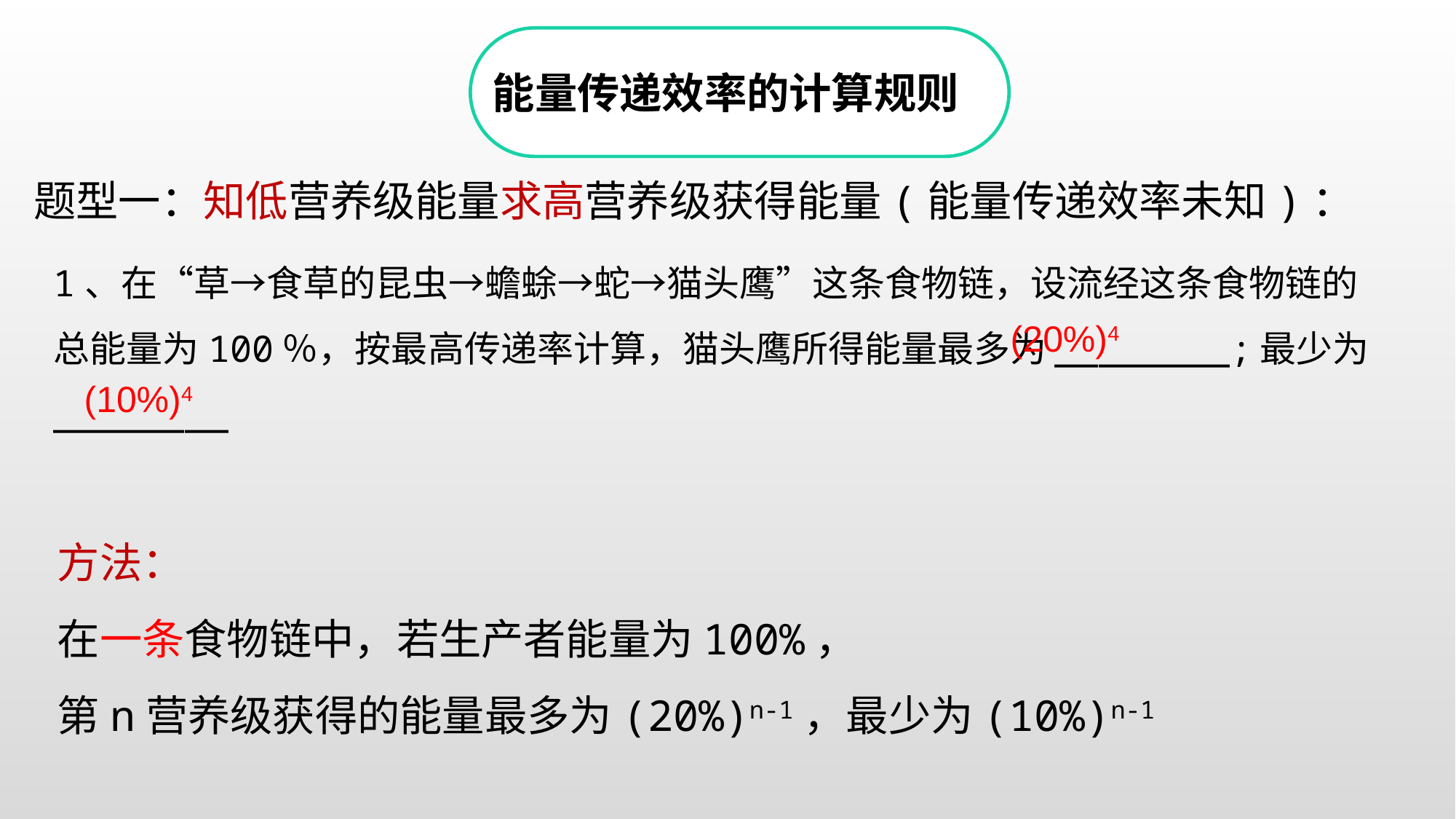

能量传递效率的计算规则
题型一：知低营养级能量求高营养级获得能量(能量传递效率未知)：
1、在“草→食草的昆虫→蟾蜍→蛇→猫头鹰”这条食物链，设流经这条食物链的总能量为100％，按最高传递率计算，猫头鹰所得能量最多为________;最少为________
(20%)4
(10%)4
方法：
在一条食物链中，若生产者能量为100%，
第n营养级获得的能量最多为(20%)n-1，最少为(10%)n-1